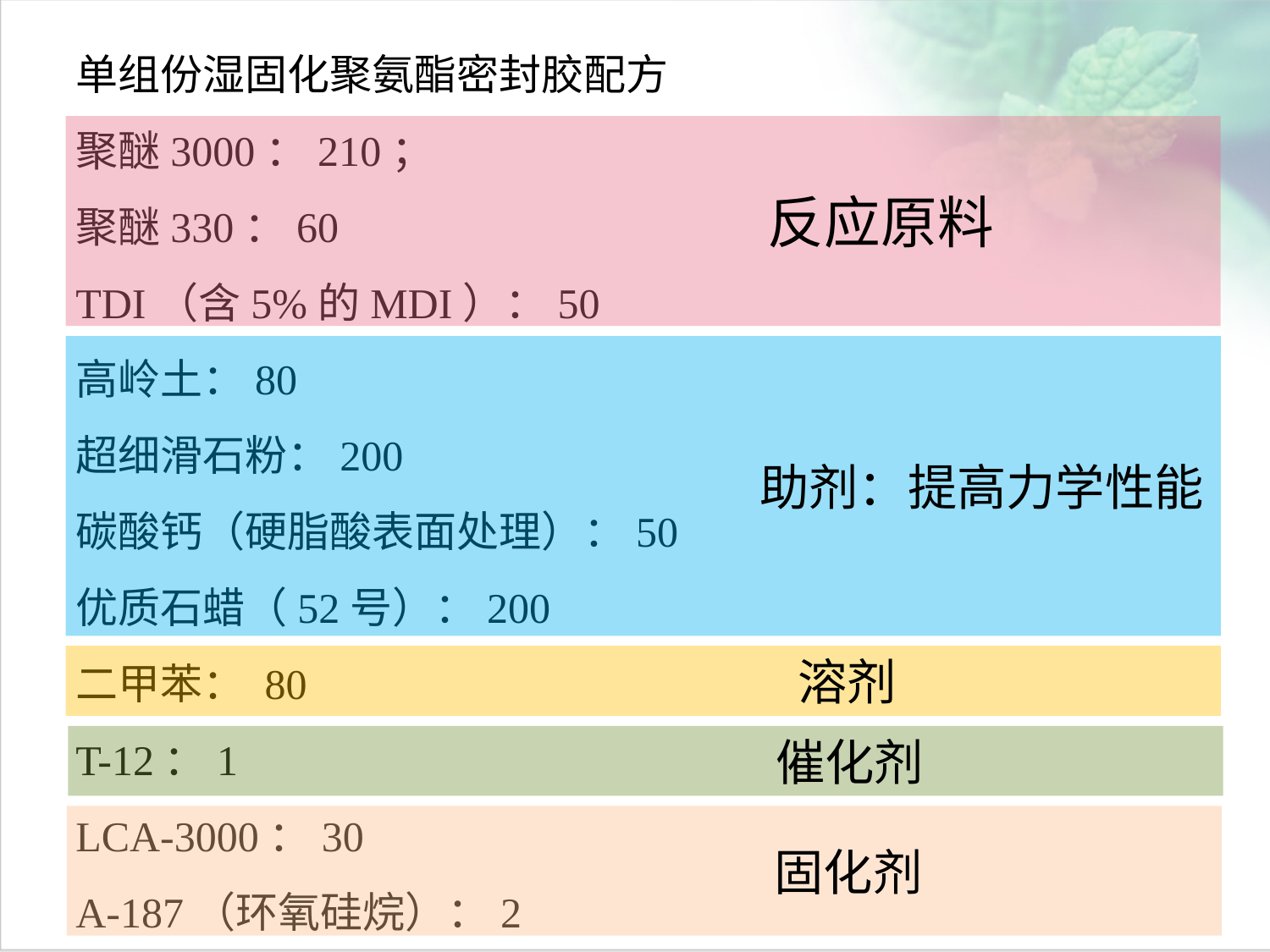

单组份湿固化聚氨酯密封胶配方
聚醚3000：210；
聚醚330：60
TDI（含5%的MDI）：50
高岭土：80
超细滑石粉：200
碳酸钙（硬脂酸表面处理）：50
优质石蜡（52号）：200
二甲苯： 80
T-12：1
LCA-3000：30
A-187（环氧硅烷）：2
                                                                 反应原料
                                                                                             助剂：提高力学性能
                                    溶剂
                                    催化剂
                                    固化剂